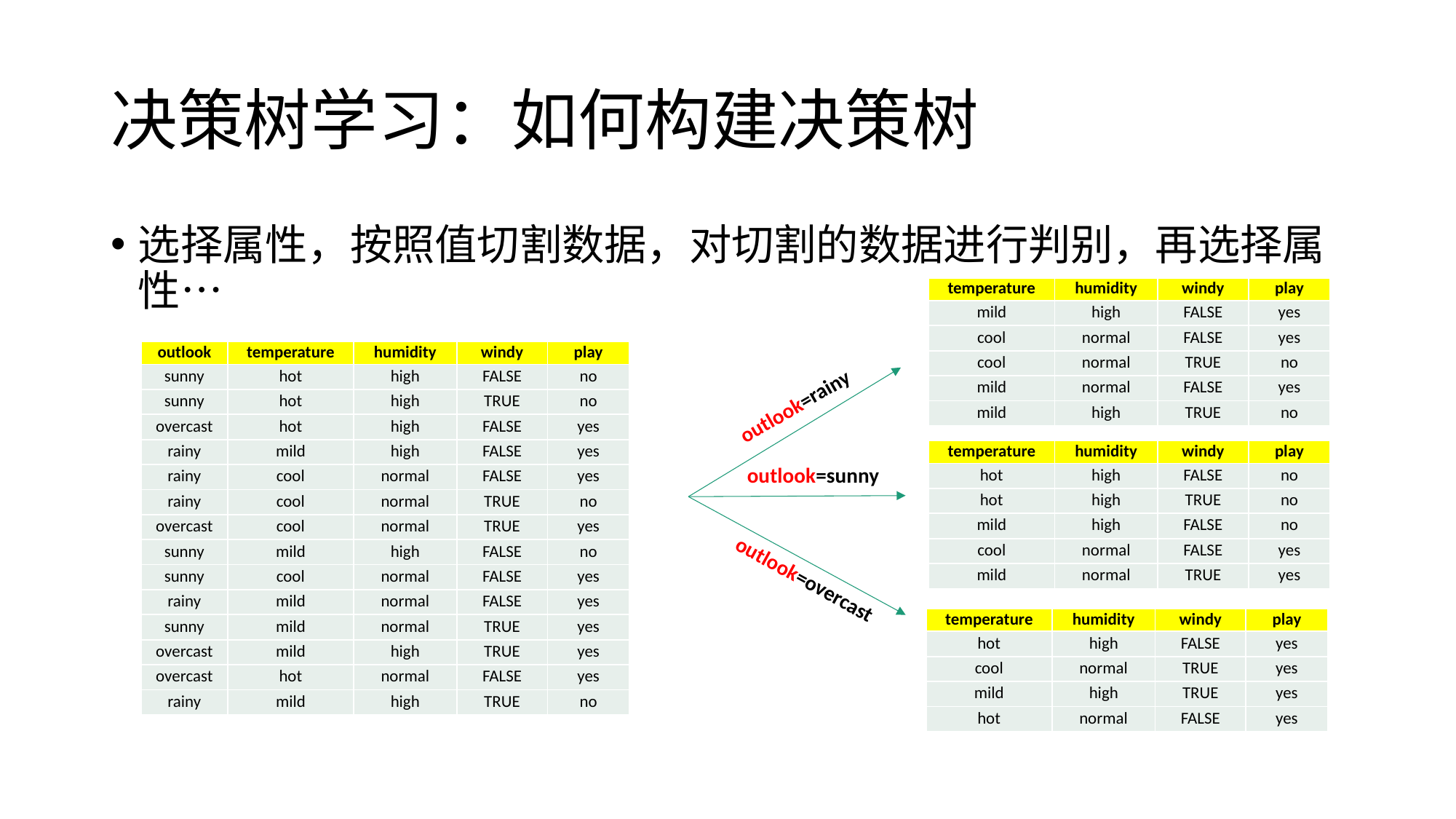

# 决策树学习：如何构建决策树
选择属性，按照值切割数据，对切割的数据进行判别，再选择属性…
| temperature | humidity | windy | play |
| --- | --- | --- | --- |
| mild | high | FALSE | yes |
| cool | normal | FALSE | yes |
| cool | normal | TRUE | no |
| mild | normal | FALSE | yes |
| mild | high | TRUE | no |
| outlook | temperature | humidity | windy | play |
| --- | --- | --- | --- | --- |
| sunny | hot | high | FALSE | no |
| sunny | hot | high | TRUE | no |
| overcast | hot | high | FALSE | yes |
| rainy | mild | high | FALSE | yes |
| rainy | cool | normal | FALSE | yes |
| rainy | cool | normal | TRUE | no |
| overcast | cool | normal | TRUE | yes |
| sunny | mild | high | FALSE | no |
| sunny | cool | normal | FALSE | yes |
| rainy | mild | normal | FALSE | yes |
| sunny | mild | normal | TRUE | yes |
| overcast | mild | high | TRUE | yes |
| overcast | hot | normal | FALSE | yes |
| rainy | mild | high | TRUE | no |
outlook=rainy
| temperature | humidity | windy | play |
| --- | --- | --- | --- |
| hot | high | FALSE | no |
| hot | high | TRUE | no |
| mild | high | FALSE | no |
| cool | normal | FALSE | yes |
| mild | normal | TRUE | yes |
outlook=sunny
outlook=overcast
| temperature | humidity | windy | play |
| --- | --- | --- | --- |
| hot | high | FALSE | yes |
| cool | normal | TRUE | yes |
| mild | high | TRUE | yes |
| hot | normal | FALSE | yes |